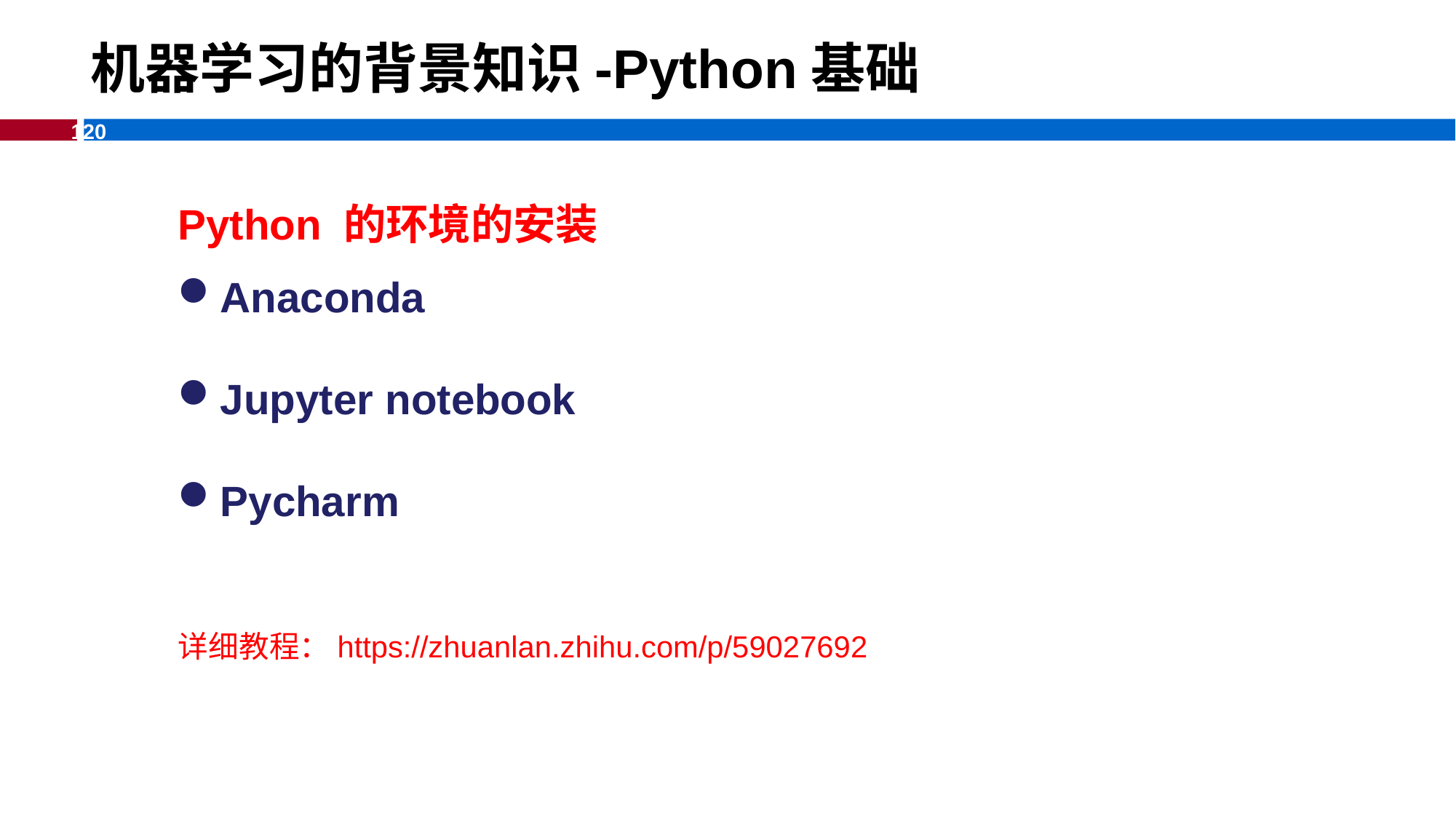

机器学习的背景知识-Python基础
Python 的环境的安装
Anaconda

Jupyter notebook

Pycharm

详细教程：https://zhuanlan.zhihu.com/p/59027692